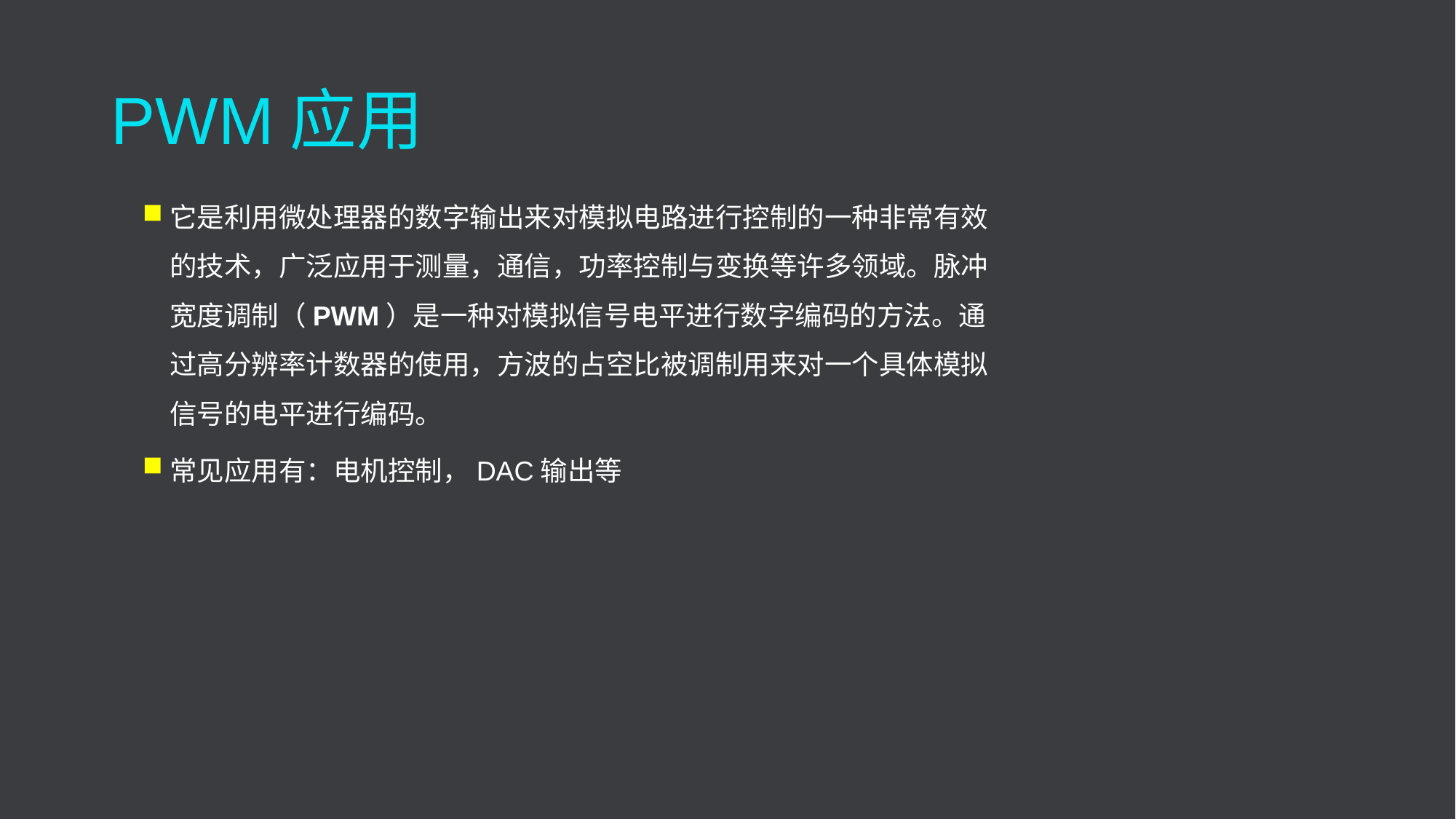

# PWM应用
它是利用微处理器的数字输出来对模拟电路进行控制的一种非常有效的技术，广泛应用于测量，通信，功率控制与变换等许多领域。脉冲宽度调制（PWM）是一种对模拟信号电平进行数字编码的方法。通过高分辨率计数器的使用，方波的占空比被调制用来对一个具体模拟信号的电平进行编码。
常见应用有：电机控制，DAC输出等